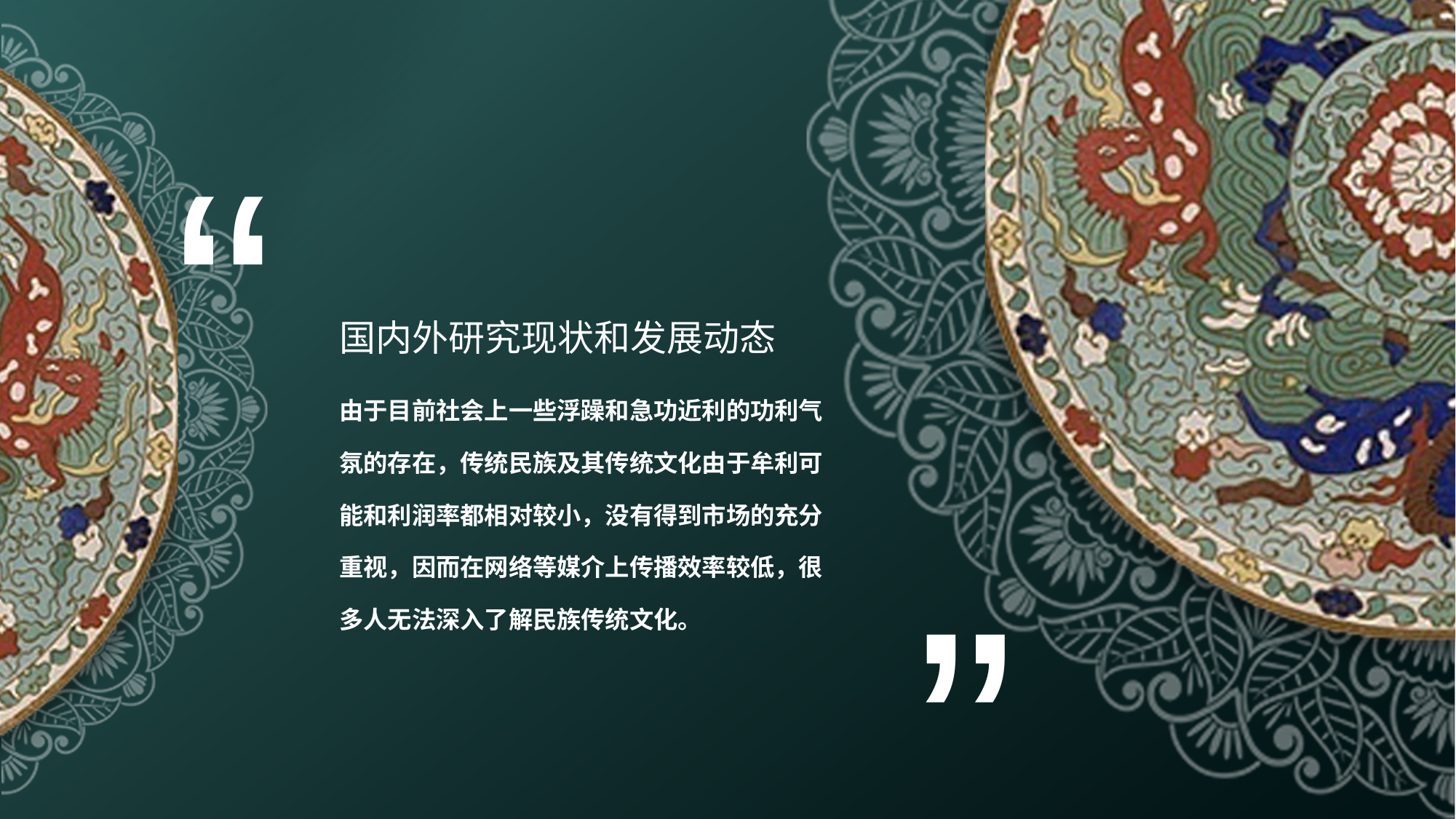

“
国内外研究现状和发展动态
由于目前社会上一些浮躁和急功近利的功利气氛的存在，传统民族及其传统文化由于牟利可能和利润率都相对较小，没有得到市场的充分重视，因而在网络等媒介上传播效率较低，很多人无法深入了解民族传统文化。
“